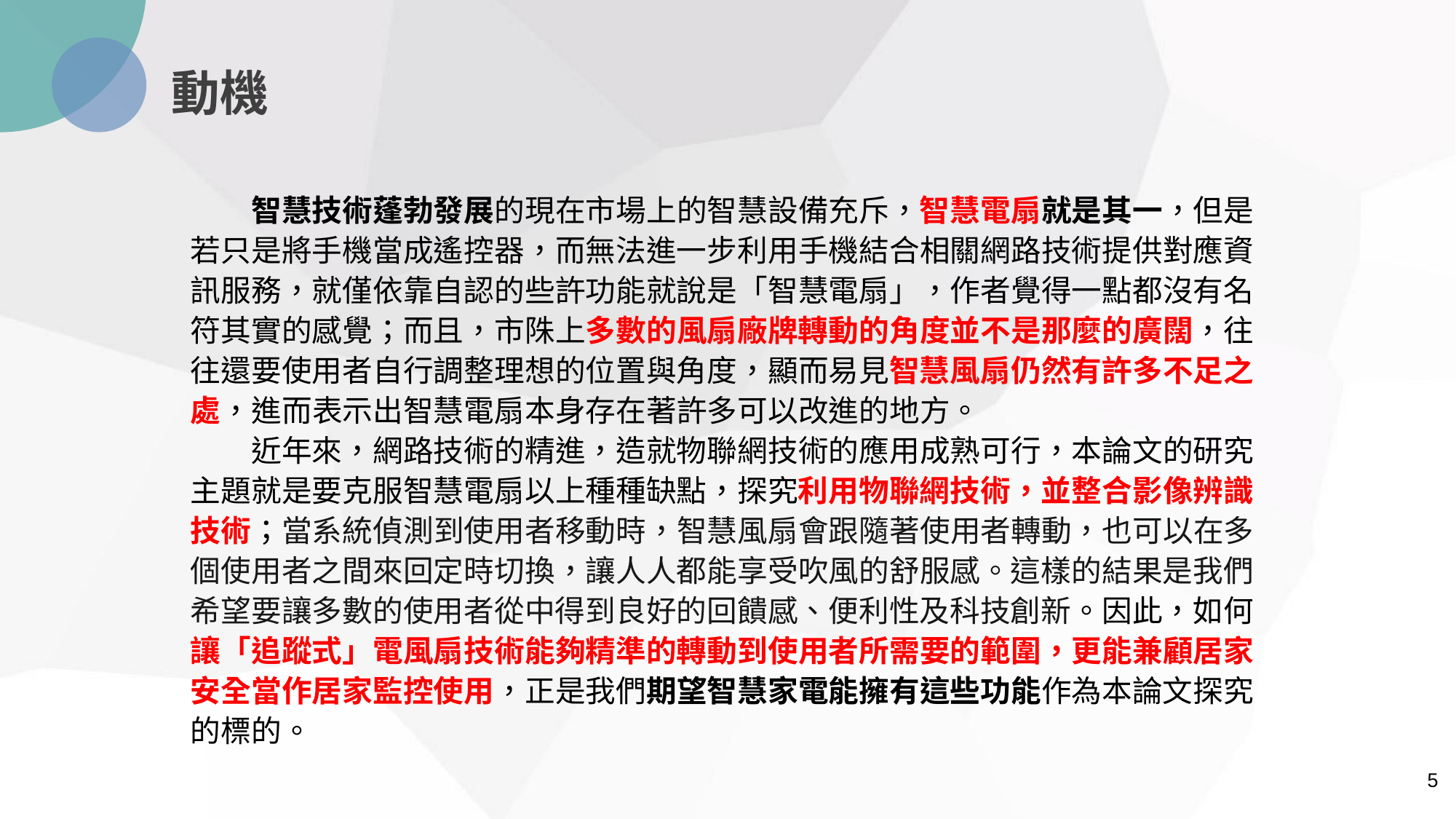

動機
　　智慧技術蓬勃發展的現在市場上的智慧設備充斥，智慧電扇就是其一，但是若只是將手機當成遙控器，而無法進一步利用手機結合相關網路技術提供對應資訊服務，就僅依靠自認的些許功能就說是「智慧電扇」，作者覺得一點都沒有名符其實的感覺；而且，市陎上多數的風扇廠牌轉動的角度並不是那麼的廣闊，往往還要使用者自行調整理想的位置與角度，顯而易見智慧風扇仍然有許多不足之處，進而表示出智慧電扇本身存在著許多可以改進的地方。
　　近年來，網路技術的精進，造就物聯網技術的應用成熟可行，本論文的研究主題就是要克服智慧電扇以上種種缺點，探究利用物聯網技術，並整合影像辨識技術；當系統偵測到使用者移動時，智慧風扇會跟隨著使用者轉動，也可以在多個使用者之間來回定時切換，讓人人都能享受吹風的舒服感。這樣的結果是我們希望要讓多數的使用者從中得到良好的回饋感、便利性及科技創新。因此，如何讓「追蹤式」電風扇技術能夠精準的轉動到使用者所需要的範圍，更能兼顧居家安全當作居家監控使用，正是我們期望智慧家電能擁有這些功能作為本論文探究的標的。
5